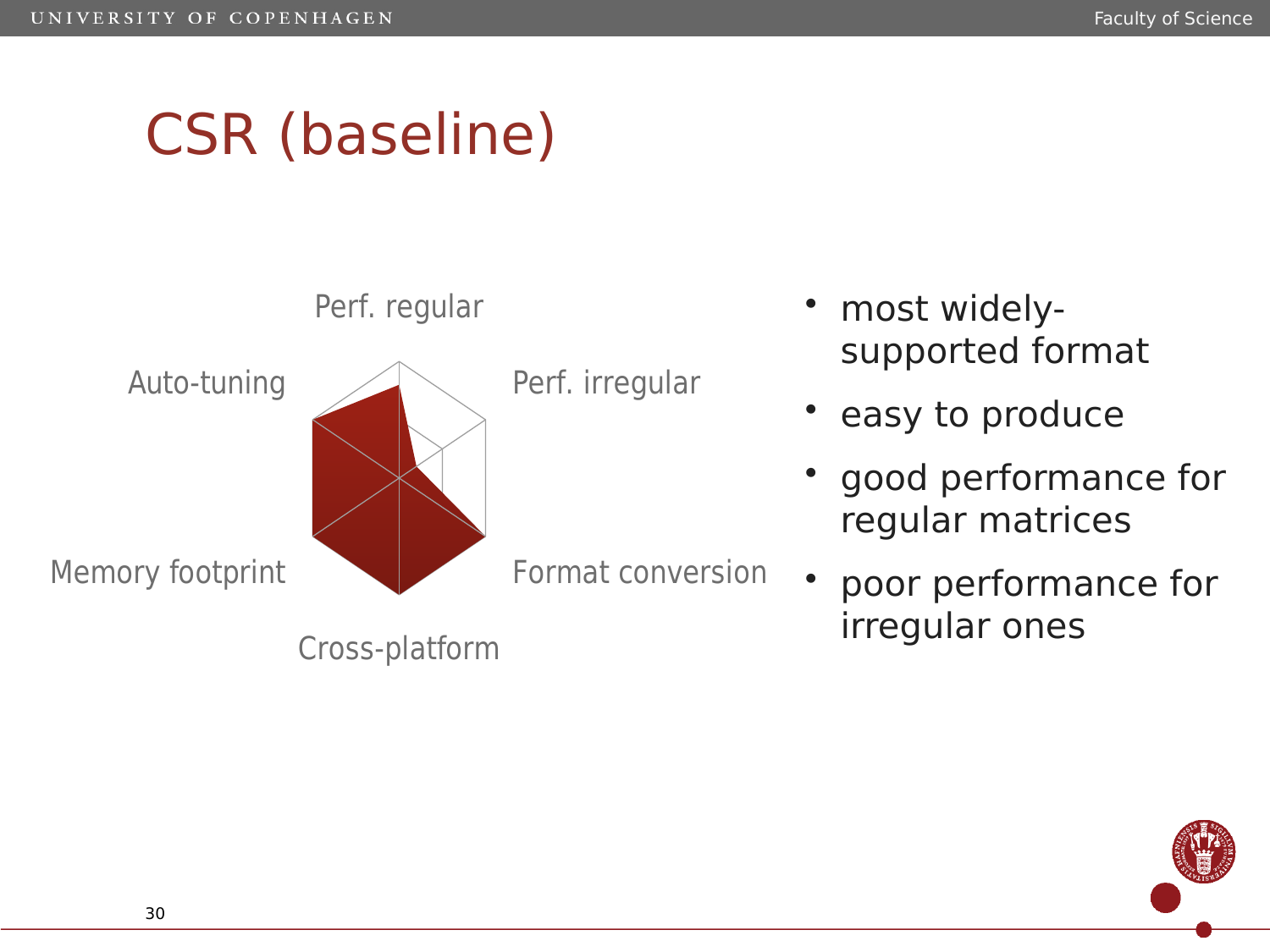

Faculty of Science
CSR (baseline)

### Chart

| Category | 系列 1 |
|---|---|
| Perf. regular | 80.0 |
| Perf. irregular | 20.0 |
| Format conversion | 100.0 |
| Cross-platform | 100.0 |
| Memory footprint | 100.0 |
| Auto-tuning | 100.0 |
most widely-supported format
easy to produce
good performance for regular matrices
poor performance for  irregular ones
30